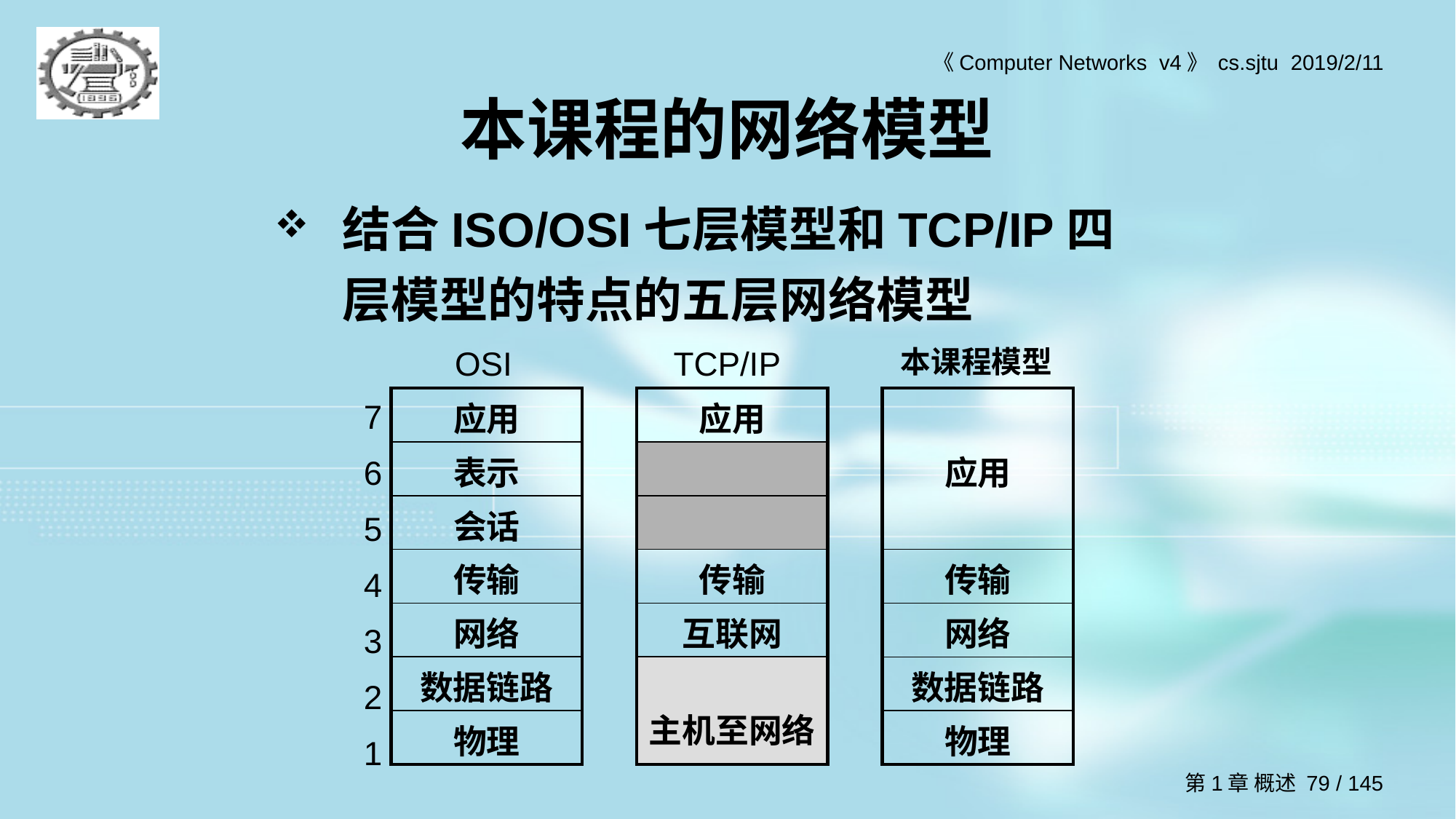

# 本课程的网络模型
结合ISO/OSI七层模型和TCP/IP四层模型的特点的五层网络模型
OSI
TCP/IP
本课程模型
7
6
5
4
3
2
1
| 应用 |
| --- |
| 表示 |
| 会话 |
| 传输 |
| 网络 |
| 数据链路 |
| 物理 |
| 应用 |
| --- |
|  |
|  |
| 传输 |
| 互联网 |
| 主机至网络 |
|  |
| --- |
| 应用 |
|  |
| 传输 |
| 网络 |
| 数据链路 |
| 物理 |